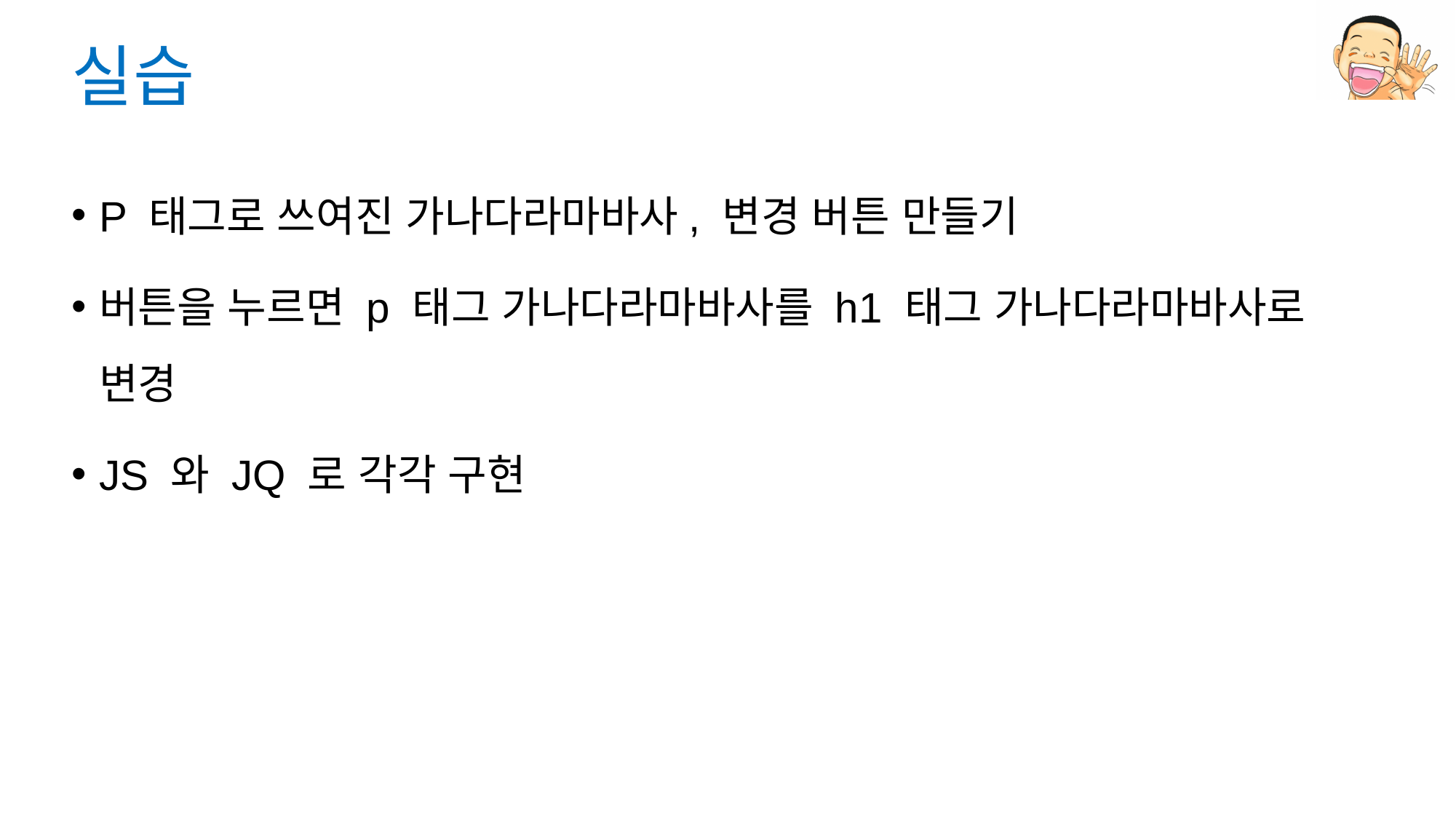

# 실습
P 태그로 쓰여진 가나다라마바사, 변경 버튼 만들기
버튼을 누르면 p 태그 가나다라마바사를 h1 태그 가나다라마바사로 변경
JS 와 JQ 로 각각 구현